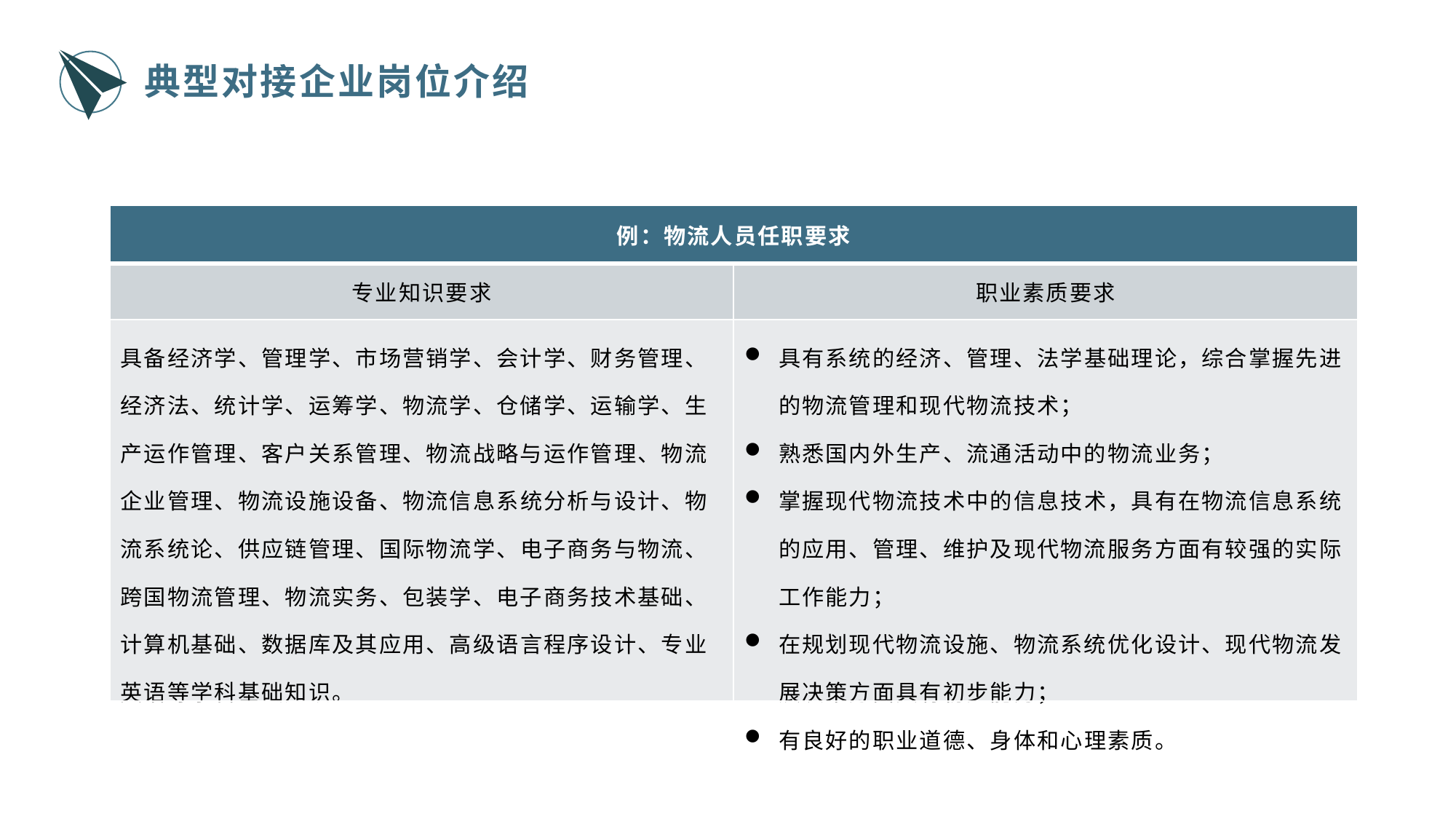

典型对接企业岗位介绍
| 例：物流人员任职要求 |  |
| --- | --- |
| 专业知识要求 | 职业素质要求 |
| 具备经济学、管理学、市场营销学、会计学、财务管理、经济法、统计学、运筹学、物流学、仓储学、运输学、生产运作管理、客户关系管理、物流战略与运作管理、物流企业管理、物流设施设备、物流信息系统分析与设计、物流系统论、供应链管理、国际物流学、电子商务与物流、跨国物流管理、物流实务、包装学、电子商务技术基础、计算机基础、数据库及其应用、高级语言程序设计、专业英语等学科基础知识。 | 具有系统的经济、管理、法学基础理论，综合掌握先进的物流管理和现代物流技术； 熟悉国内外生产、流通活动中的物流业务； 掌握现代物流技术中的信息技术，具有在物流信息系统的应用、管理、维护及现代物流服务方面有较强的实际工作能力； 在规划现代物流设施、物流系统优化设计、现代物流发展决策方面具有初步能力； 有良好的职业道德、身体和心理素质。 |